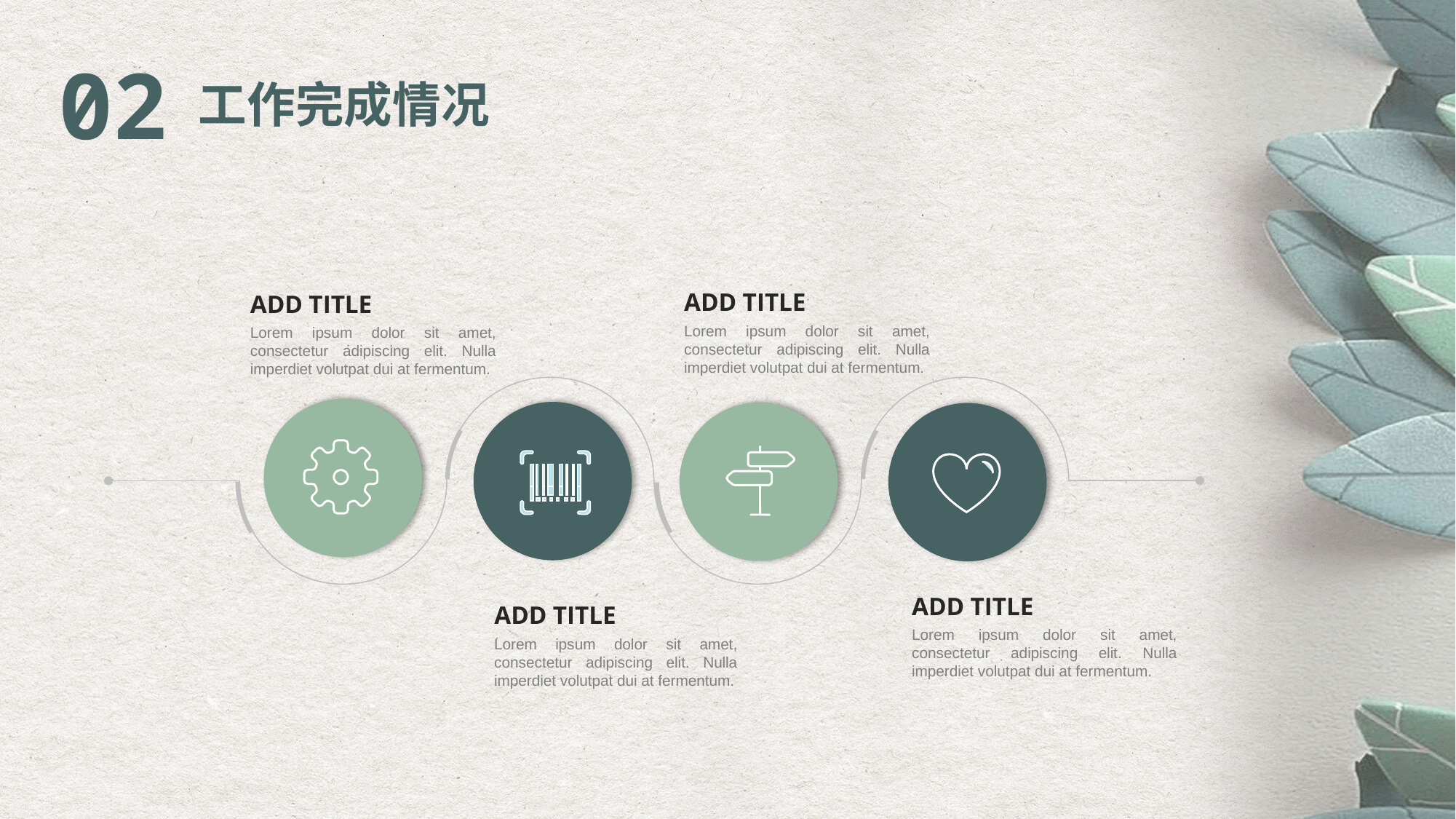

02
工作完成情况
ADD TITLE
Lorem ipsum dolor sit amet, consectetur adipiscing elit. Nulla imperdiet volutpat dui at fermentum.
ADD TITLE
Lorem ipsum dolor sit amet, consectetur adipiscing elit. Nulla imperdiet volutpat dui at fermentum.

ADD TITLE
Lorem ipsum dolor sit amet, consectetur adipiscing elit. Nulla imperdiet volutpat dui at fermentum.
ADD TITLE
Lorem ipsum dolor sit amet, consectetur adipiscing elit. Nulla imperdiet volutpat dui at fermentum.